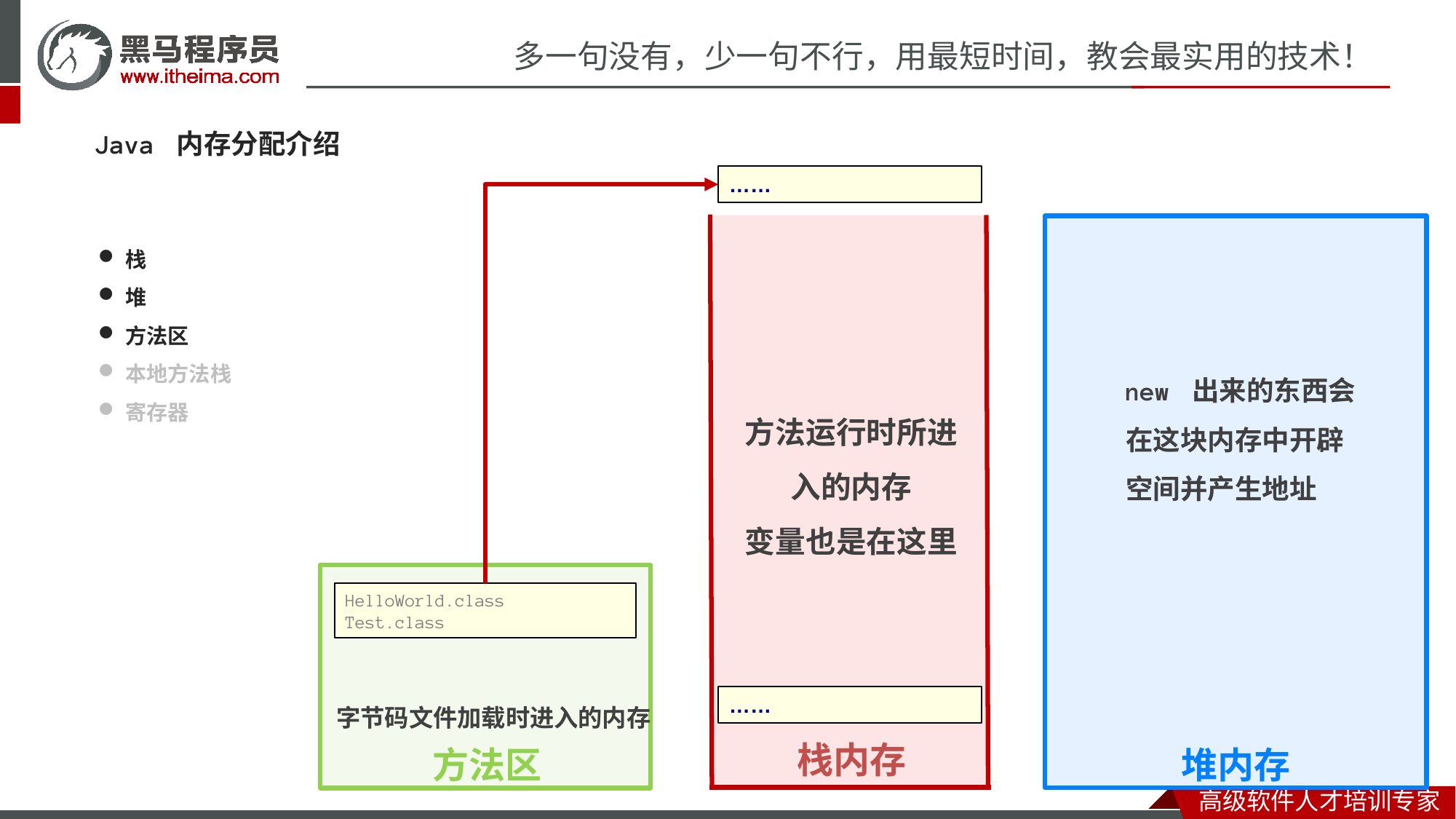

Java 内存分配介绍
……

栈内存

堆内存
栈
堆
方法区
本地方法栈
寄存器
new 出来的东西会在这块内存中开辟空间并产生地址
方法运行时所进入的内存
变量也是在这里

方法区
HelloWorld.class
Test.class
字节码文件加载时进入的内存
……